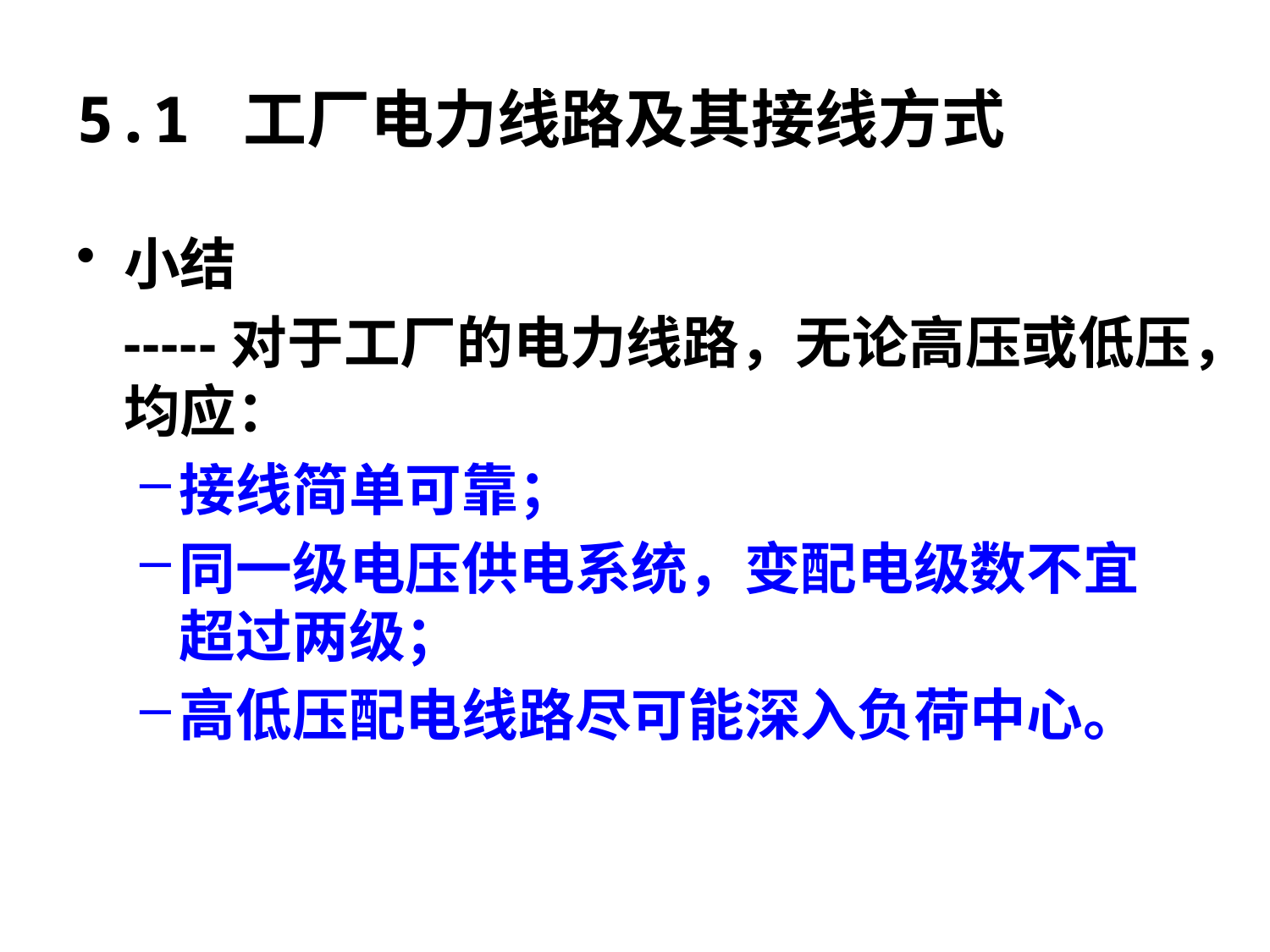

# 5.1 工厂电力线路及其接线方式
小结
   -----对于工厂的电力线路，无论高压或低压，均应：
接线简单可靠；
同一级电压供电系统，变配电级数不宜超过两级；
高低压配电线路尽可能深入负荷中心。